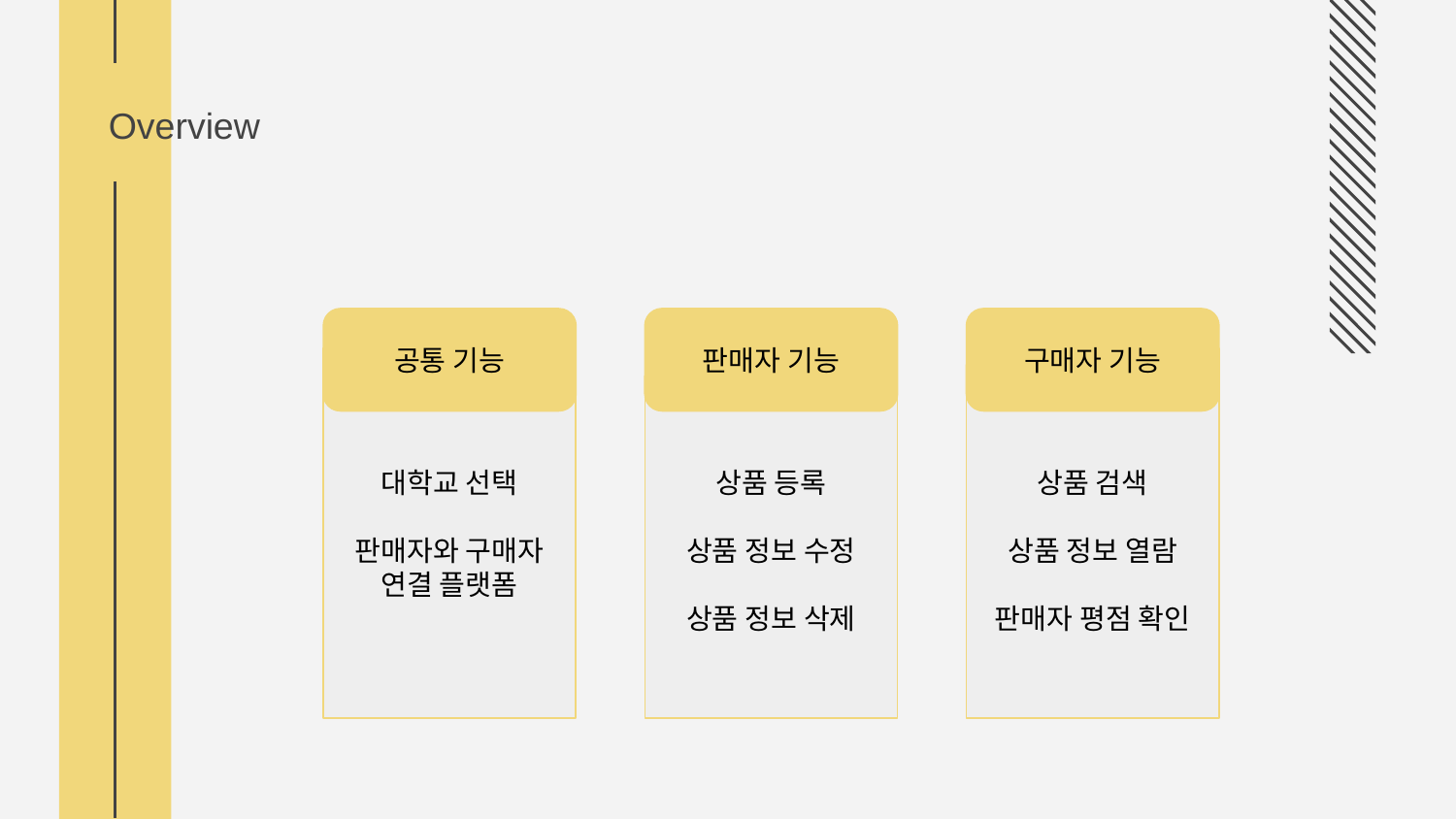

# Overview
공통 기능
판매자 기능
구매자 기능

대학교 선택

판매자와 구매자 연결 플랫폼

상품 등록

상품 정보 수정

상품 정보 삭제

상품 검색

상품 정보 열람

판매자 평점 확인